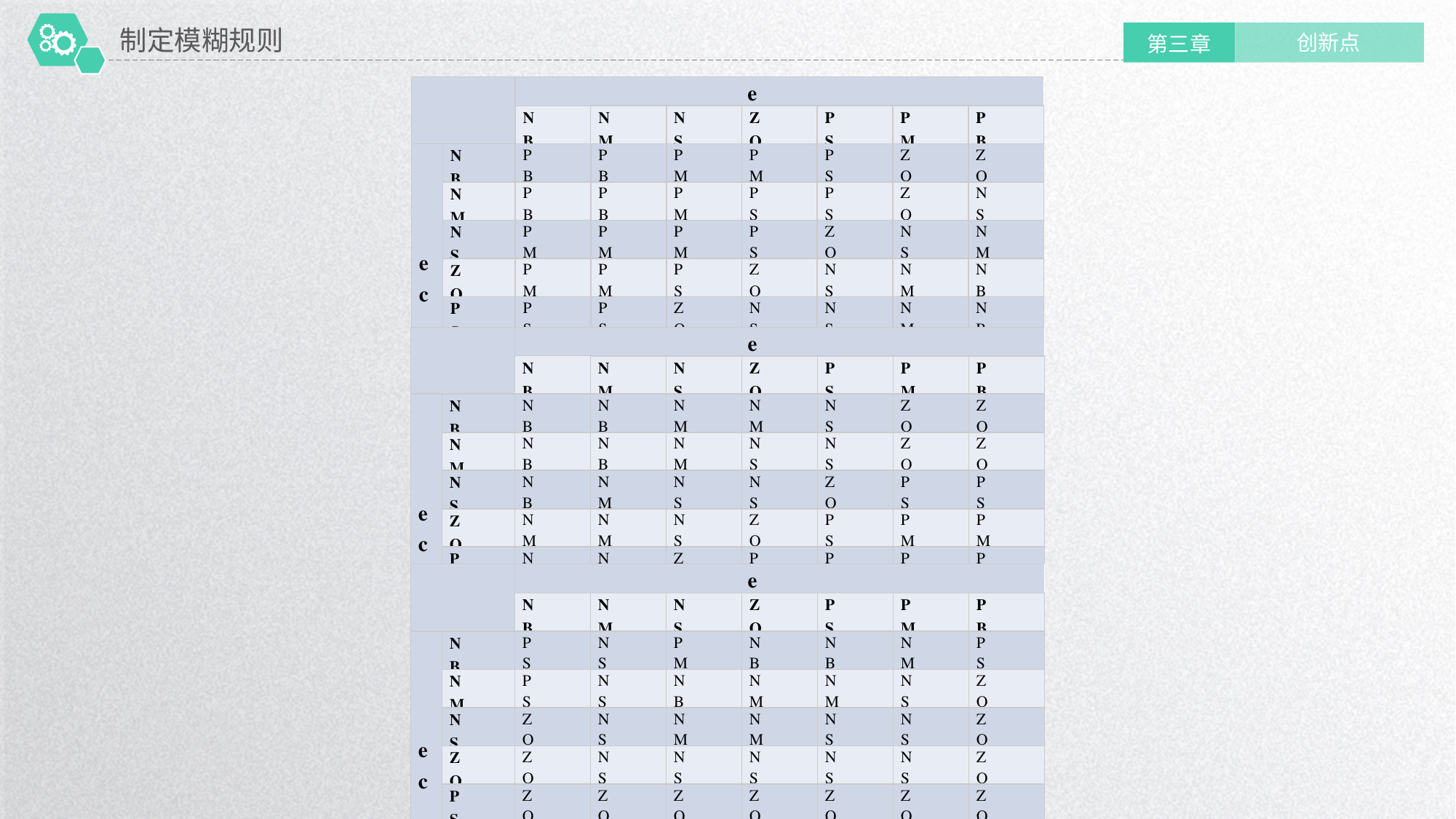

制定模糊规则

创新点
第三章

|  |  | e |  |  |  |  |  |  |
| --- | --- | --- | --- | --- | --- | --- | --- | --- |
|  |  | NB | NM | NS | ZO | PS | PM | PB |
| ec | NB | PB | PB | PM | PM | PS | ZO | ZO |
|  | NM | PB | PB | PM | PS | PS | ZO | NS |
|  | NS | PM | PM | PM | PS | ZO | NS | NM |
|  | ZO | PM | PM | PS | ZO | NS | NM | NB |
|  | PS | PS | PS | ZO | NS | NS | NM | NB |
|  | PM | PS | ZO | NS | NM | NM | NB | NB |
|  | PB | ZO | ZO | NM | NM | NM | NB | NB |
|  |  | e |  |  |  |  |  |  |
| --- | --- | --- | --- | --- | --- | --- | --- | --- |
|  |  | NB | NM | NS | ZO | PS | PM | PB |
| ec | NB | NB | NB | NM | NM | NS | ZO | ZO |
|  | NM | NB | NB | NM | NS | NS | ZO | ZO |
|  | NS | NB | NM | NS | NS | ZO | PS | PS |
|  | ZO | NM | NM | NS | ZO | PS | PM | PM |
|  | PS | NM | NS | ZO | PS | PS | PM | PB |
|  | PM | ZO | ZO | PS | PS | PM | PB | PB |
|  | PB | ZO | ZO | PS | PM | PM | PB | PB |
|  |  | e |  |  |  |  |  |  |
| --- | --- | --- | --- | --- | --- | --- | --- | --- |
|  |  | NB | NM | NS | ZO | PS | PM | PB |
| ec | NB | PS | NS | PM | NB | NB | NM | PS |
|  | NM | PS | NS | NB | NM | NM | NS | ZO |
|  | NS | ZO | NS | NM | NM | NS | NS | ZO |
|  | ZO | ZO | NS | NS | NS | NS | NS | ZO |
|  | PS | ZO | ZO | ZO | ZO | ZO | ZO | ZO |
|  | PM | PB | NS | PS | PS | PS | PS | PB |
|  | PB | PB | PM | PM | PM | PM | PS | PB |
延时符